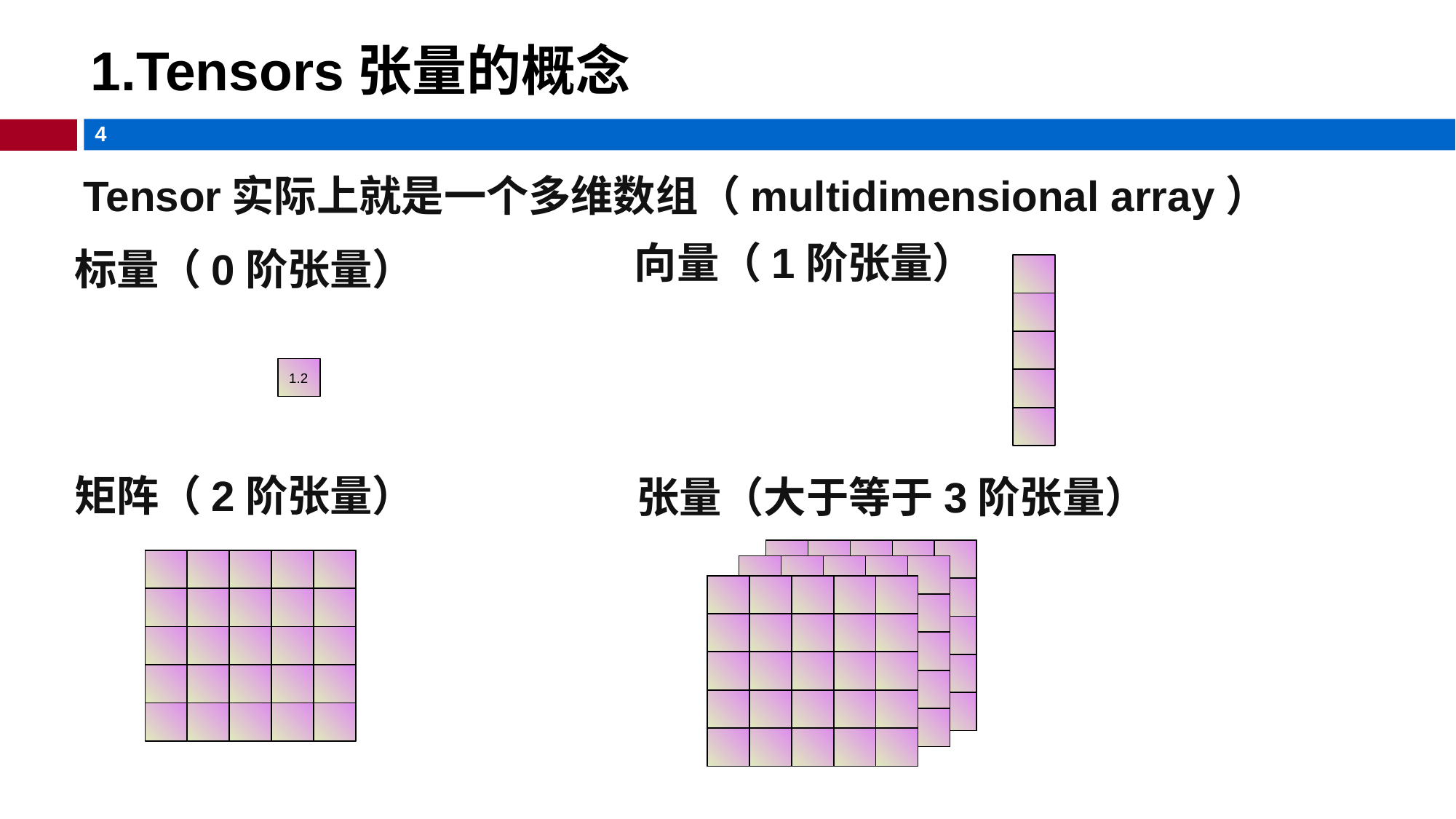

# 1.Tensors张量的概念
Tensor实际上就是一个多维数组（multidimensional array）
向量（1阶张量）
标量（0阶张量）

1.2

矩阵（2阶张量）
张量（大于等于3阶张量）